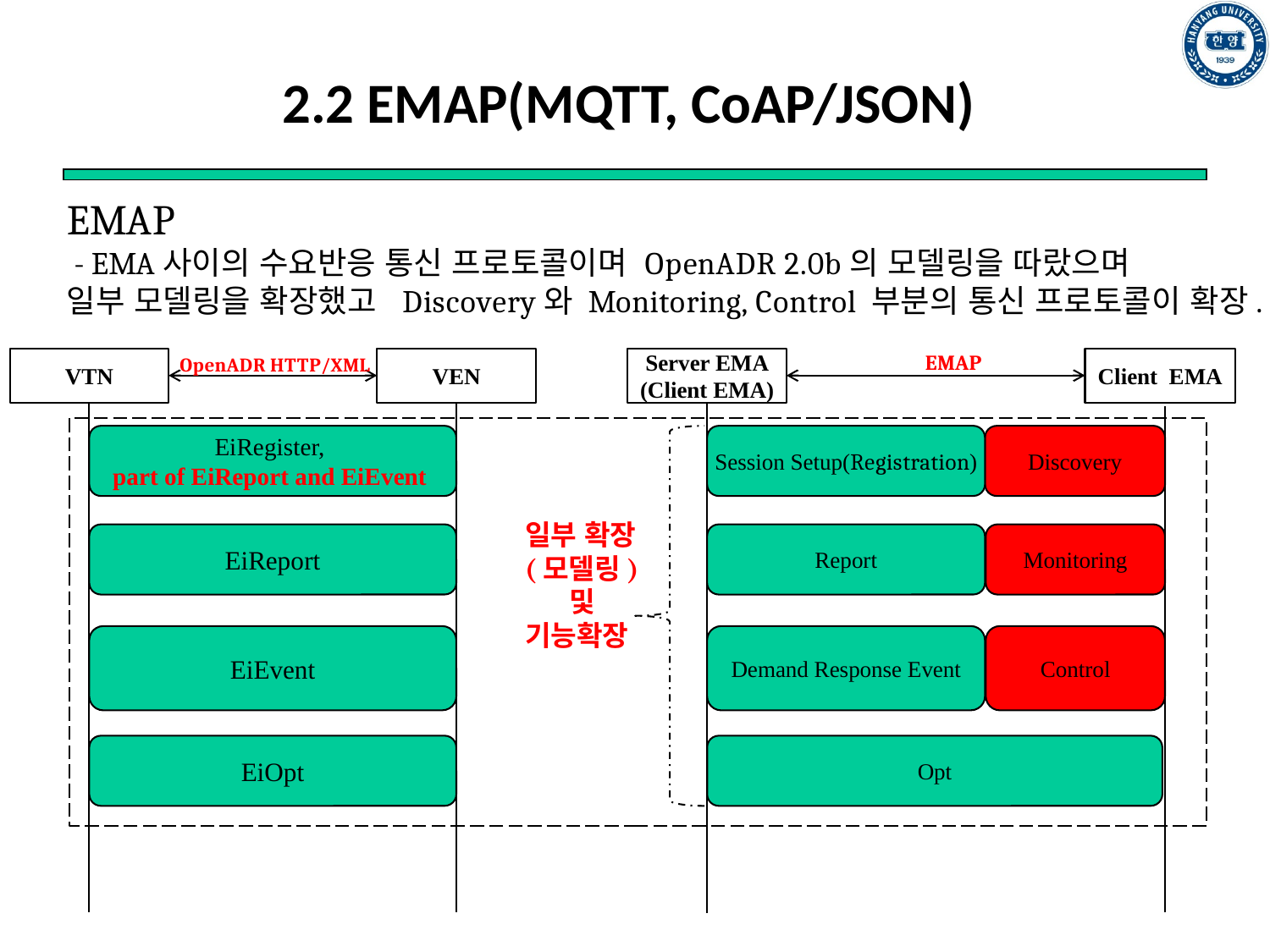

# 2.2 EMAP(MQTT, CoAP/JSON)
EMAP
 - EMA사이의 수요반응 통신 프로토콜이며 OpenADR 2.0b의 모델링을 따랐으며
일부 모델링을 확장했고  Discovery와 Monitoring, Control 부분의 통신 프로토콜이 확장.

EMAP
OpenADR HTTP/XML
Client  EMA
VTN
VEN
Server EMA
(Client EMA)

Discovery
EiRegister,
part of EiReport and EiEvent

Session Setup(Registration)
일부 확장
(모델링)
및
기능확장
Monitoring
EiReport
Report
Control
EiEvent
Demand Response Event
EiOpt
Opt